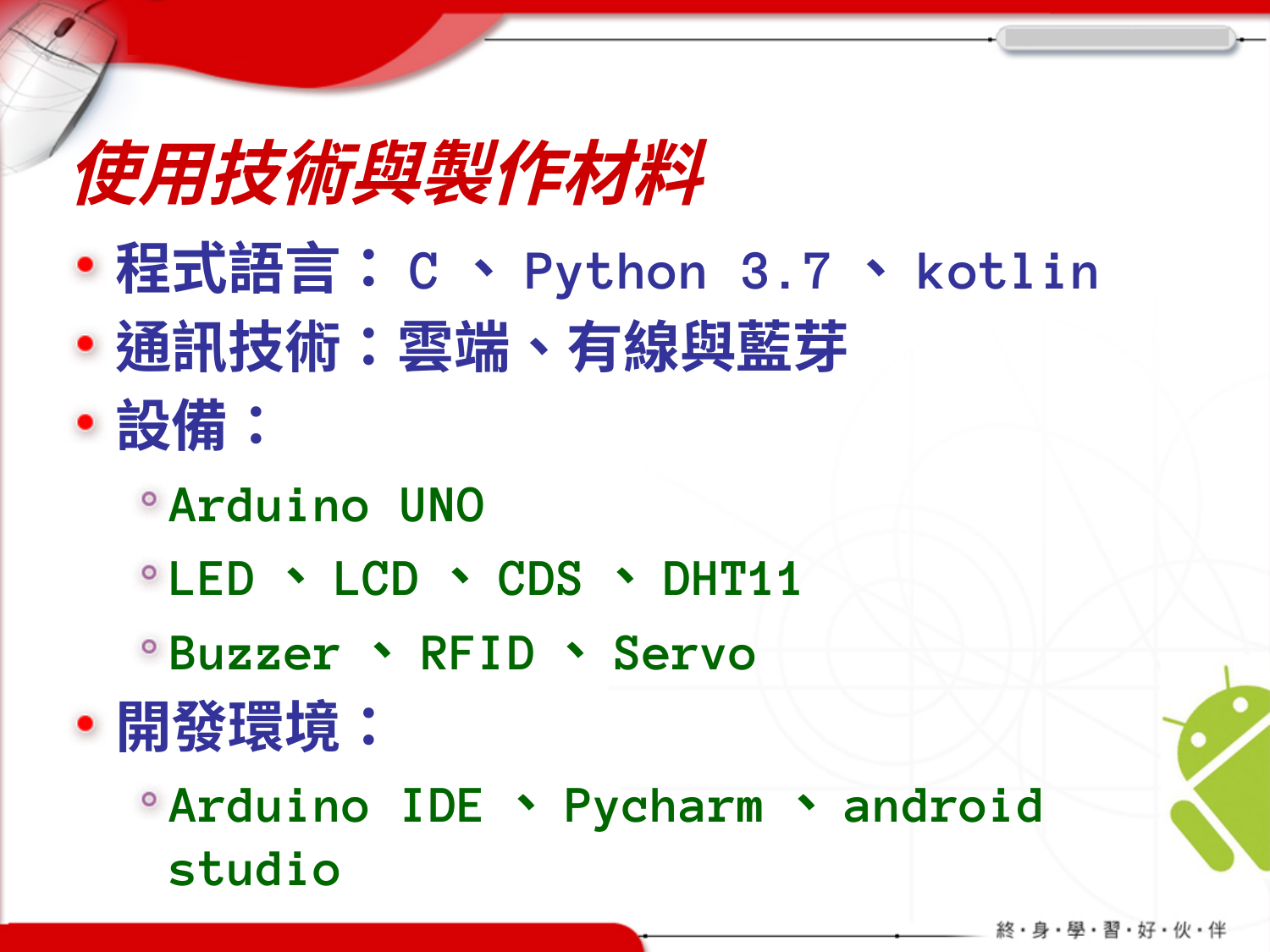

# 使用技術與製作材料
程式語言：C、Python 3.7、kotlin
通訊技術：雲端、有線與藍芽
設備：
Arduino UNO
LED、LCD、CDS、DHT11
Buzzer、RFID、Servo
開發環境：
Arduino IDE、Pycharm、android studio